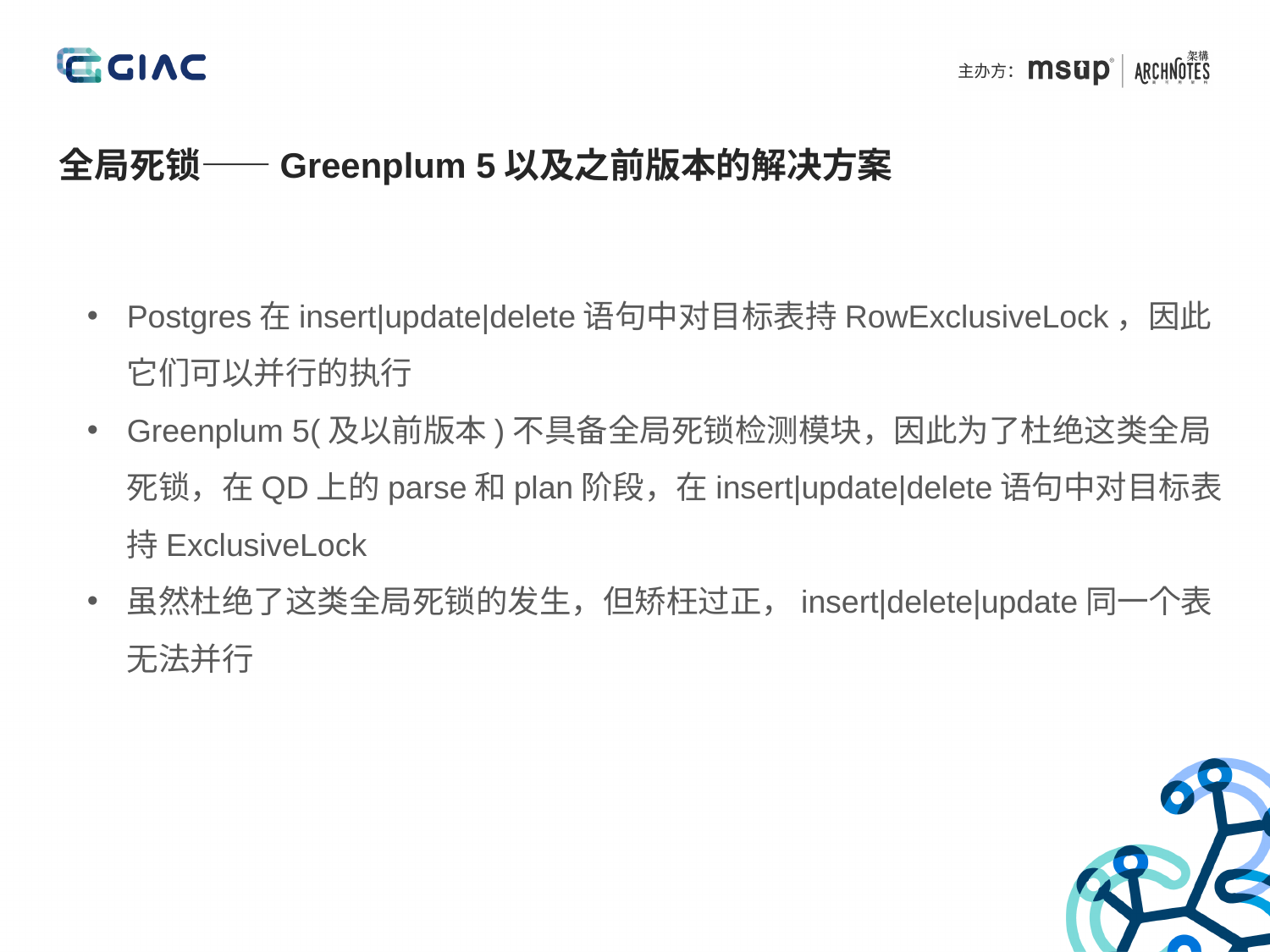

全局死锁——Greenplum 5以及之前版本的解决方案
Postgres在insert|update|delete语句中对目标表持RowExclusiveLock，因此它们可以并行的执行
Greenplum 5(及以前版本)不具备全局死锁检测模块，因此为了杜绝这类全局死锁，在QD上的parse和plan阶段，在insert|update|delete语句中对目标表持ExclusiveLock
虽然杜绝了这类全局死锁的发生，但矫枉过正，insert|delete|update同一个表无法并行